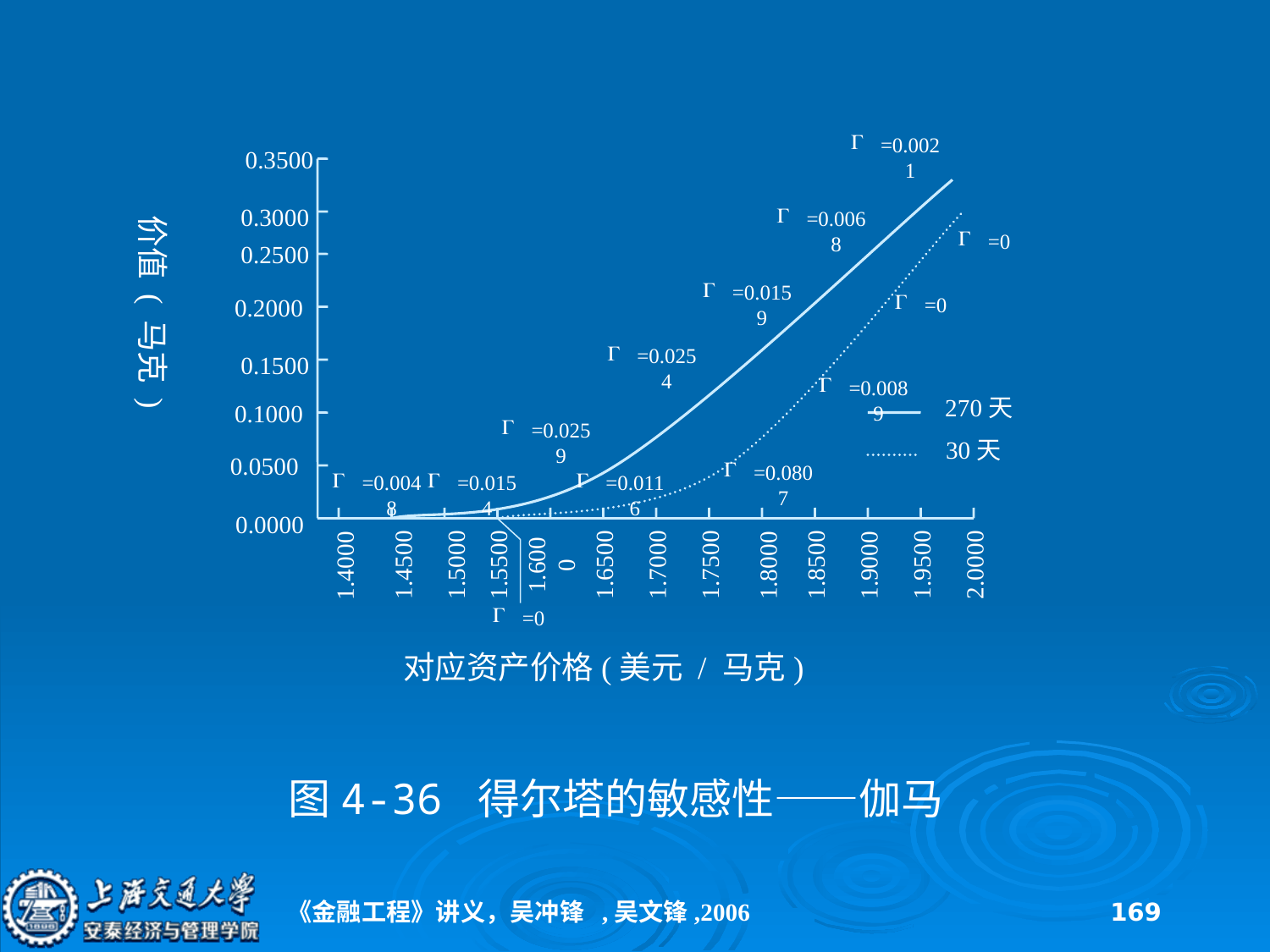

0.3500
=0.0021

0.3000

=0.0068
价值 ( 马克 )
=0
0.2500

0.2000
=0.0159
=0

0.1500
=0.0254

=0.0089
270天
0.1000

=0.0259
30天
0.0500

=0.0807
=0.0048
=0.0154
=0.0116
0.0000

1.4500
1.5000
1.5500
1.6000
1.6500
1.7000
1.7500
1.8500
1.9500
2.0000
1.9000
1.8000
1.4000
=0
对应资产价格(美元 / 马克)
图4-36 得尔塔的敏感性——伽马